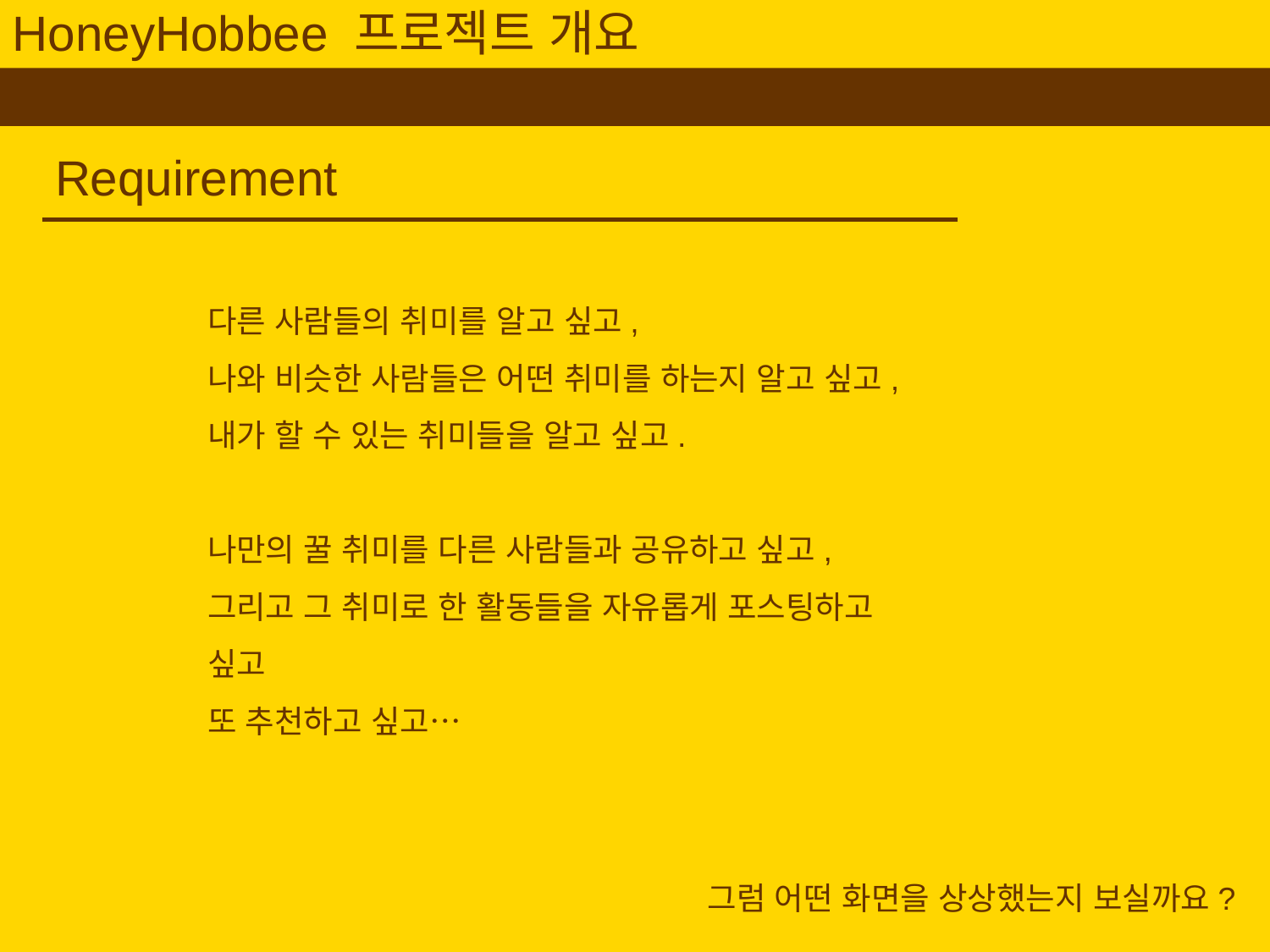

HoneyHobbee 프로젝트 개요

  Requirement
다른 사람들의 취미를 알고 싶고,
나와 비슷한 사람들은 어떤 취미를 하는지 알고 싶고,
내가 할 수 있는 취미들을 알고 싶고.

나만의 꿀 취미를 다른 사람들과 공유하고 싶고,
그리고 그 취미로 한 활동들을 자유롭게 포스팅하고 싶고
또 추천하고 싶고…

그럼 어떤 화면을 상상했는지 보실까요?